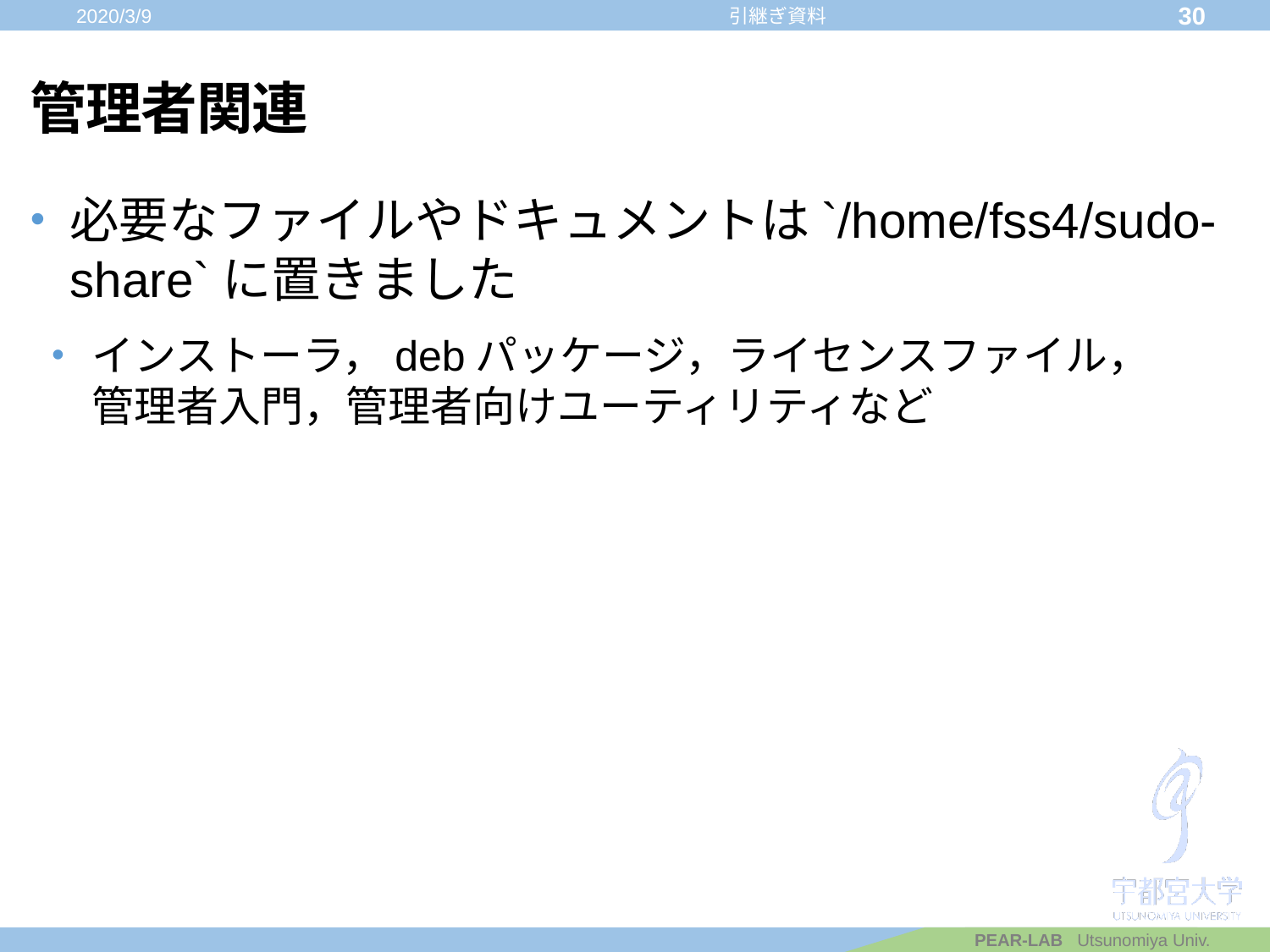

2020/3/9
30
引継ぎ資料
# 管理者関連
必要なファイルやドキュメントは`/home/fss4/sudo-share`に置きました
インストーラ，debパッケージ，ライセンスファイル，
管理者入門，管理者向けユーティリティなど